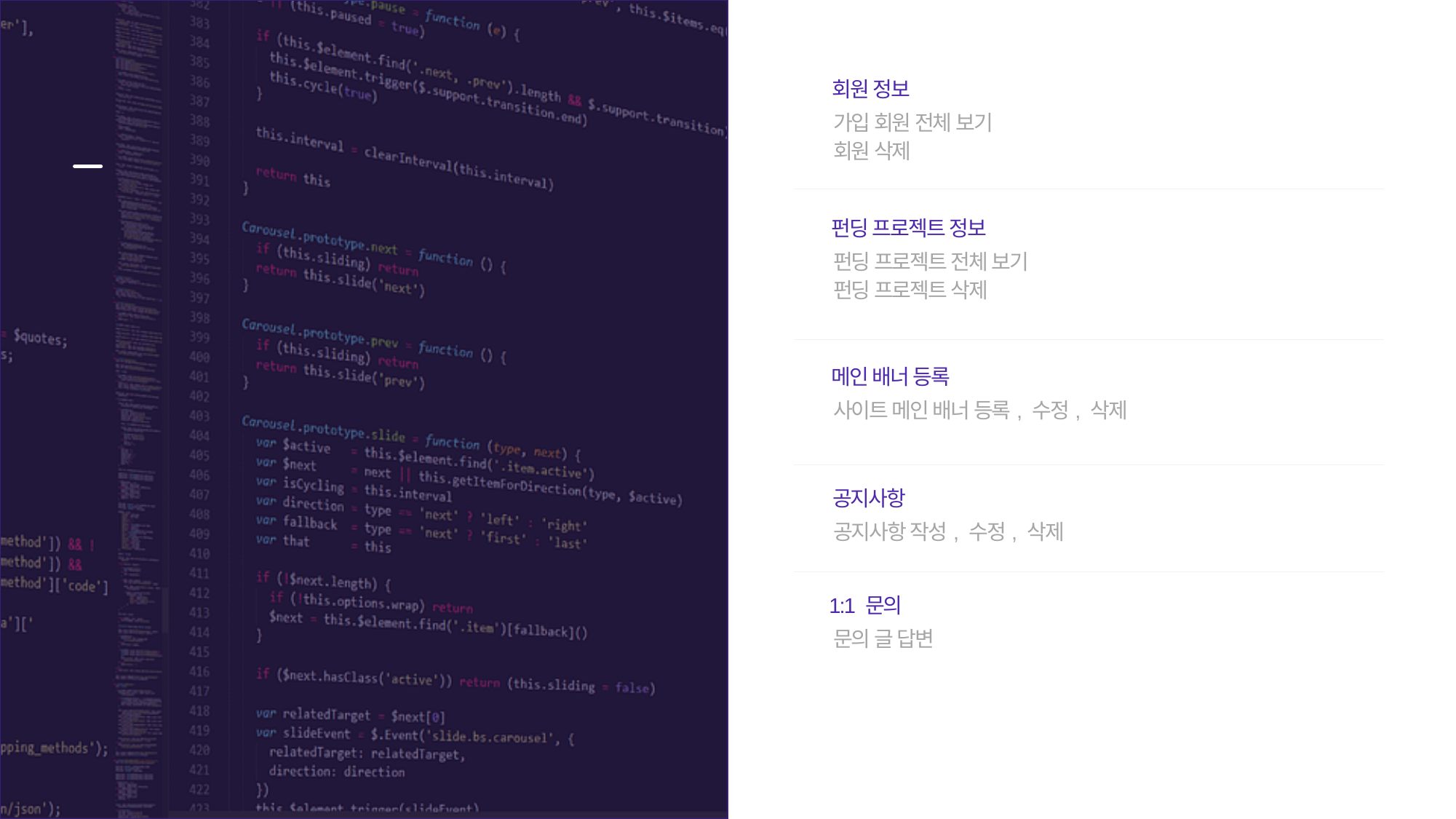

회원 정보
가입 회원 전체 보기
회원 삭제
관리자
펀딩 프로젝트 정보
펀딩 프로젝트 전체 보기
펀딩 프로젝트 삭제
메인 배너 등록
사이트 메인 배너 등록, 수정, 삭제
공지사항
공지사항 작성, 수정, 삭제
1:1 문의
문의 글 답변